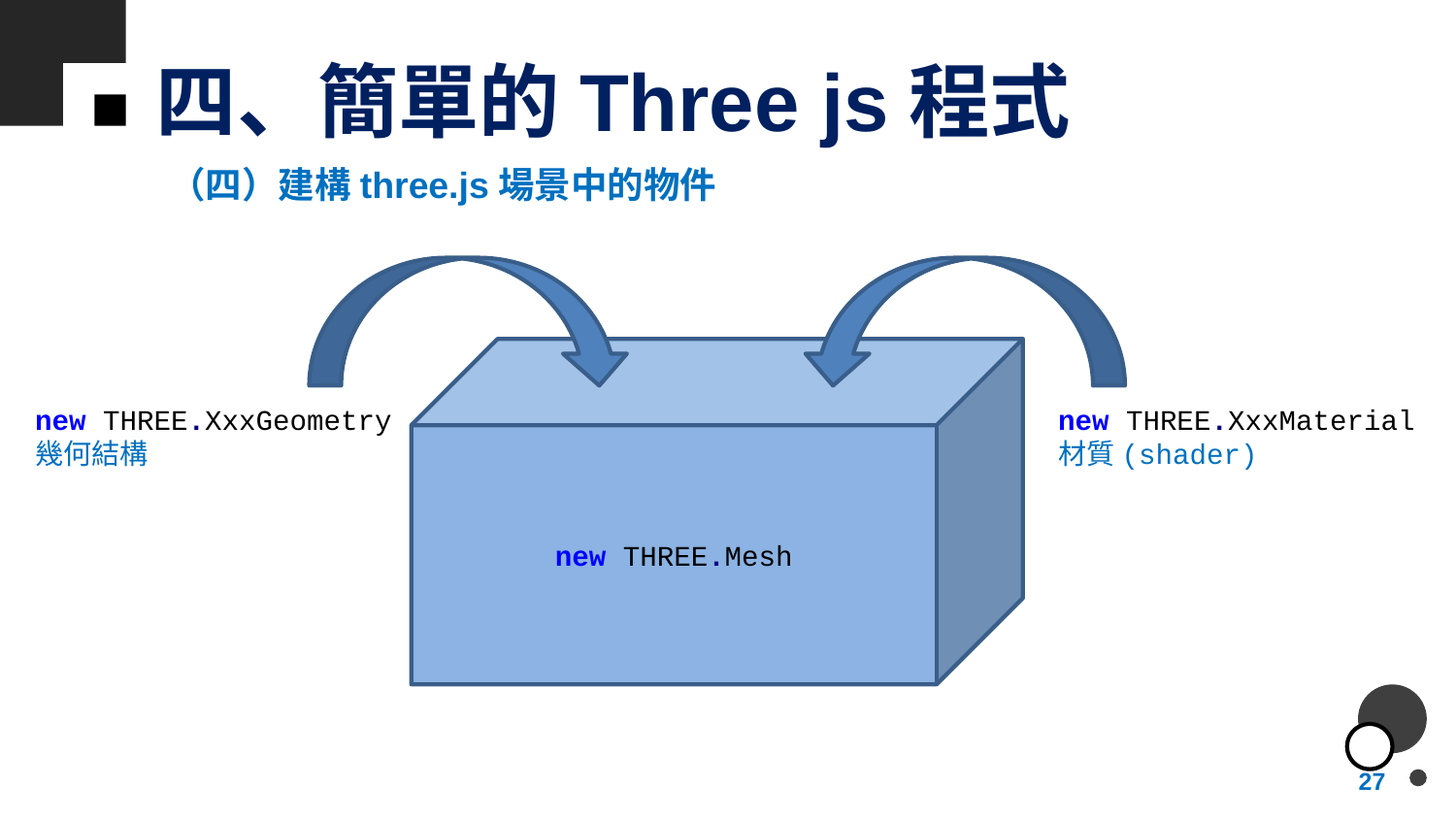

# 四、簡單的Three js程式
（四）建構three.js場景中的物件

new THREE.Mesh
new THREE.XxxGeometry
幾何結構
new THREE.XxxMaterial
材質(shader)

27